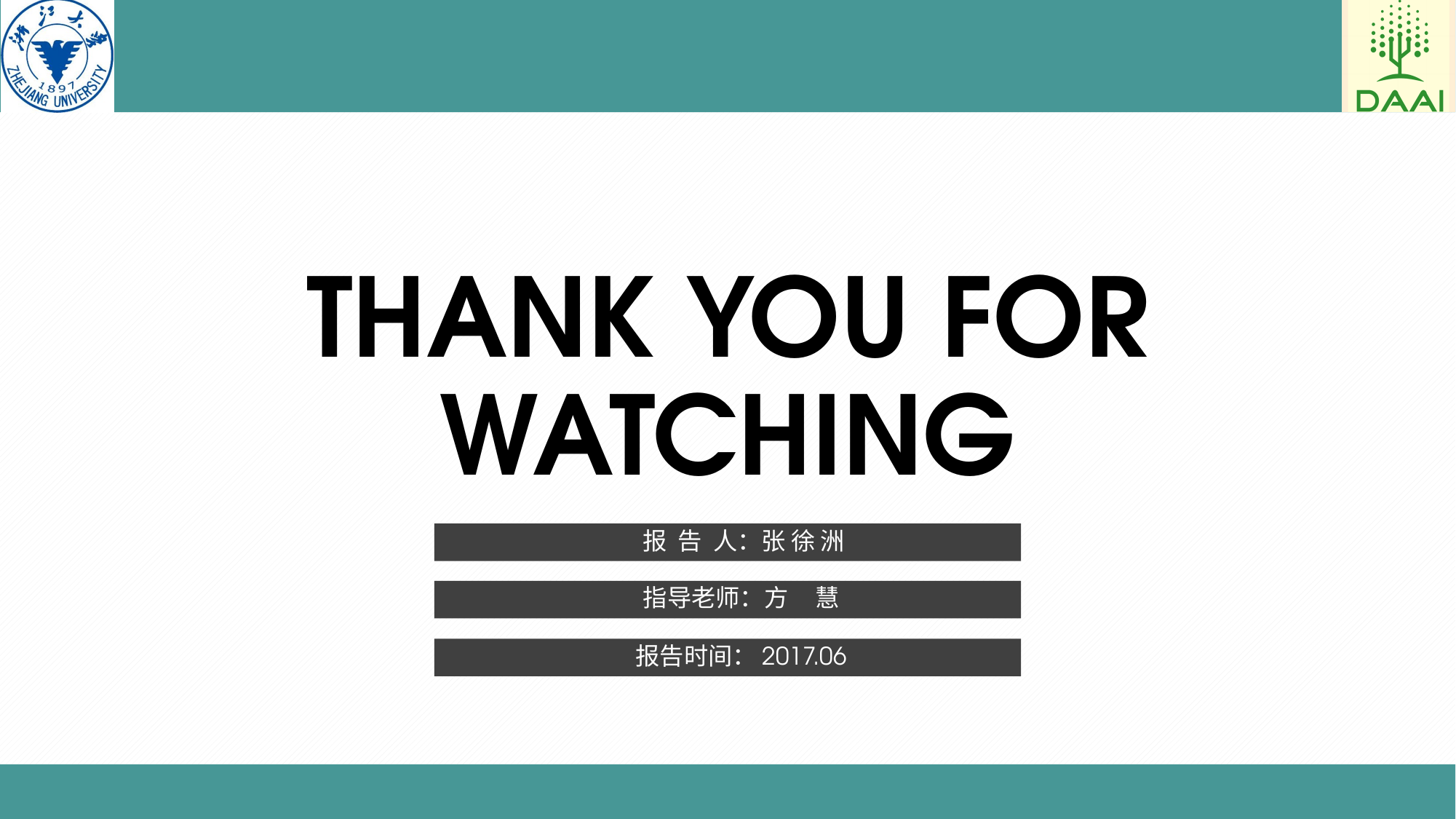

THANK YOU FOR WATCHING
     报  告  人：张 徐 洲

    指导老师：方     慧
    报告时间：2017.06